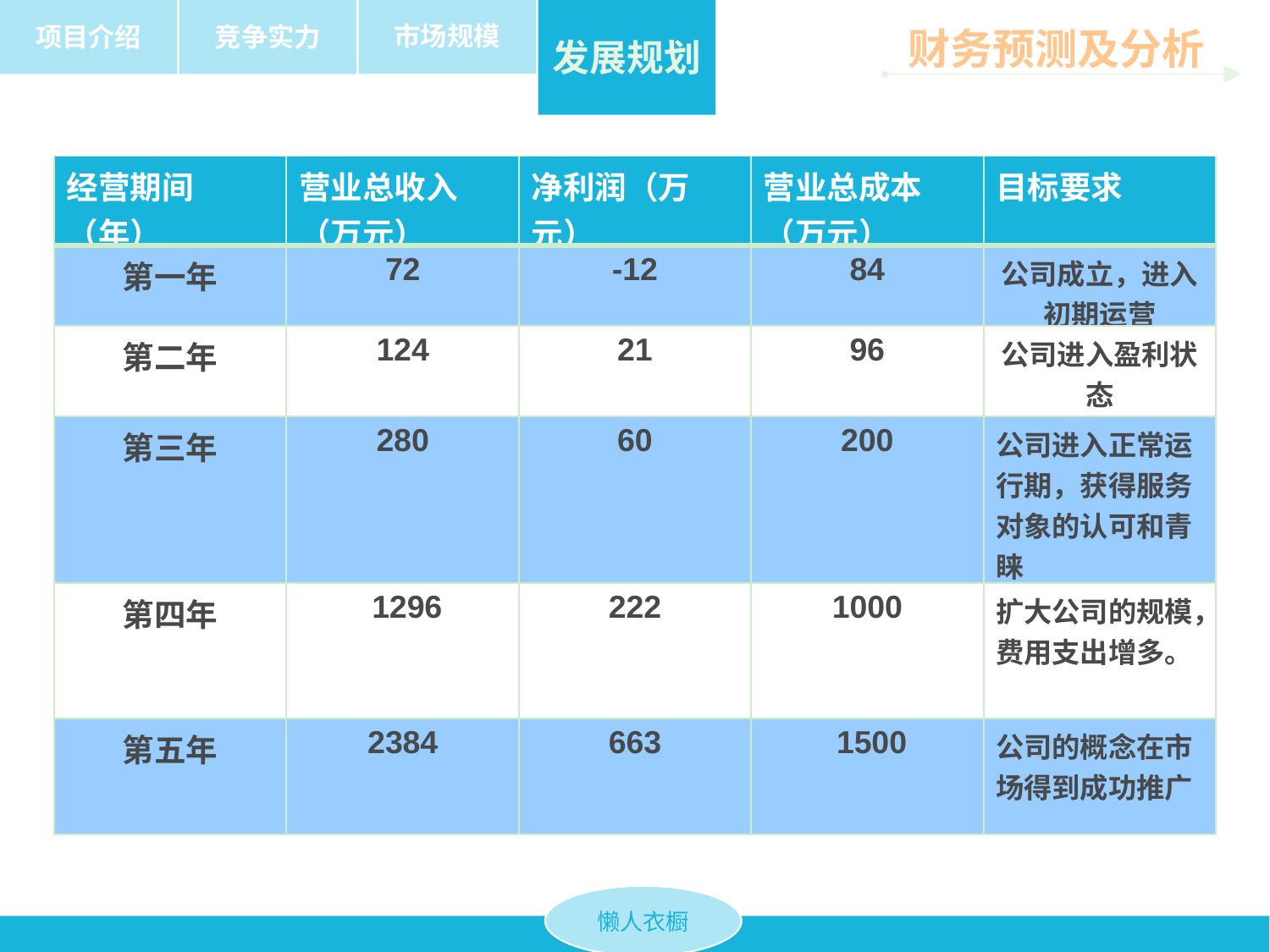

市场规模
项目介绍
竞争实力
发展规划
财务预测及分析

| 经营期间（年） | 营业总收入（万元） | 净利润（万元） | 营业总成本（万元） | 目标要求 |
| --- | --- | --- | --- | --- |
| 第一年 | 72 | -12 | 84 | 公司成立，进入初期运营 |
| 第二年 | 124 | 21 | 96 | 公司进入盈利状态 |
| 第三年 | 280 | 60 | 200 | 公司进入正常运行期，获得服务对象的认可和青睐 |
| 第四年 | 1296 | 222 | 1000 | 扩大公司的规模，费用支出增多。 |
| 第五年 | 2384 | 663 | 1500 | 公司的概念在市场得到成功推广 |
懒人衣橱